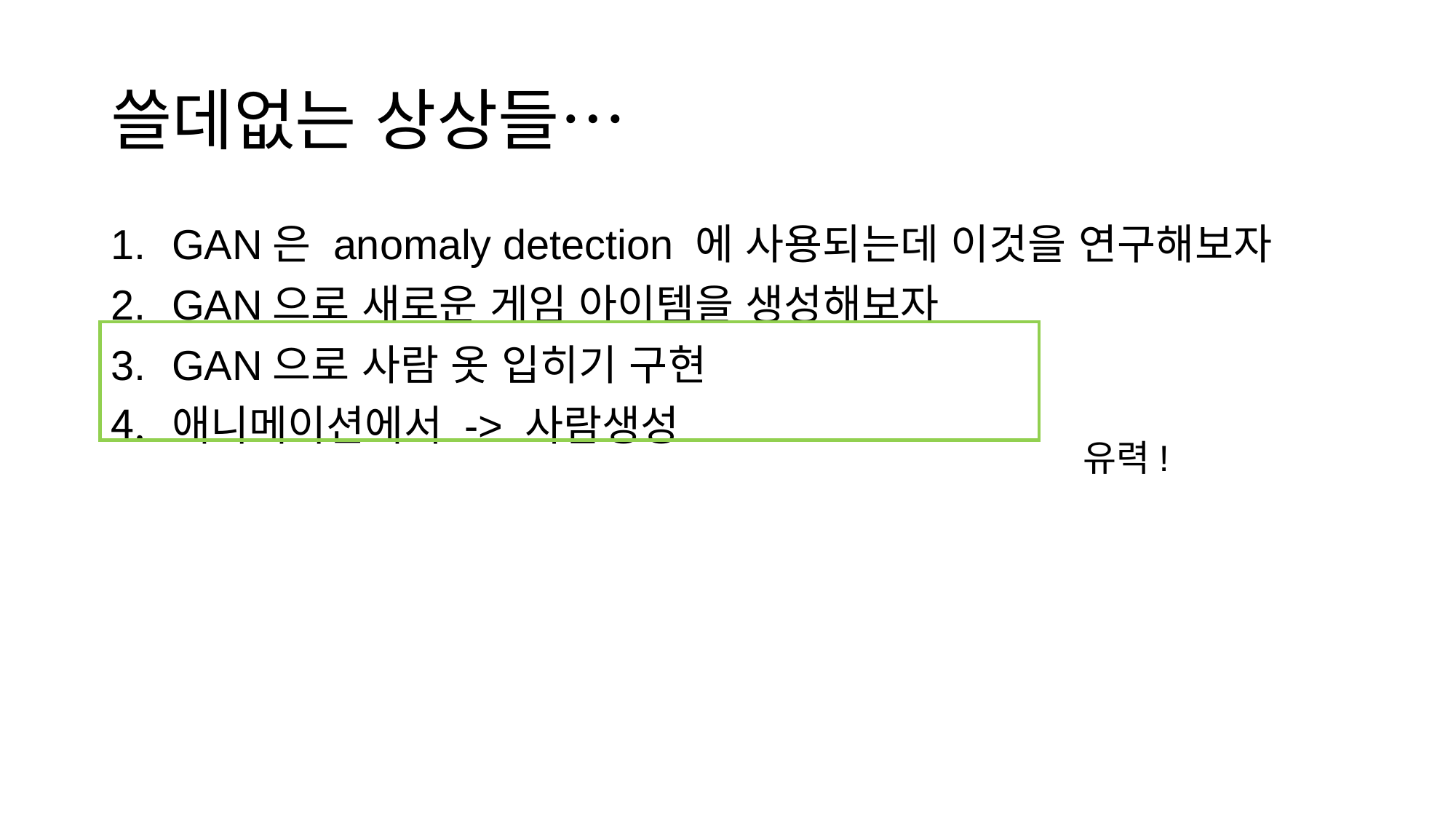

# 쓸데없는 상상들…
GAN은 anomaly detection 에 사용되는데 이것을 연구해보자
GAN으로 새로운 게임 아이템을 생성해보자
GAN으로 사람 옷 입히기 구현
애니메이션에서 -> 사람생성

유력!